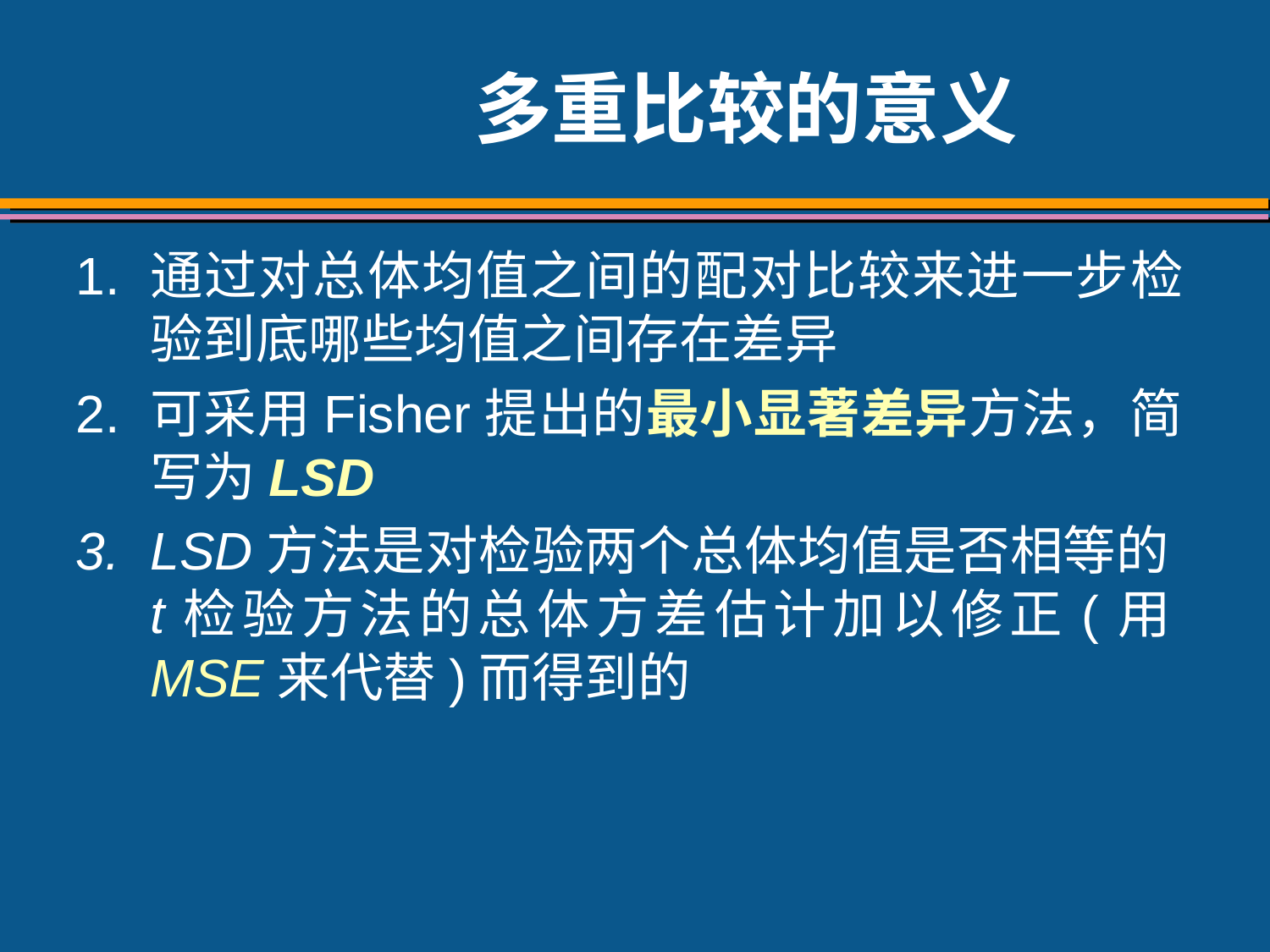

# 多重比较的意义
通过对总体均值之间的配对比较来进一步检验到底哪些均值之间存在差异
可采用Fisher提出的最小显著差异方法，简写为LSD
LSD方法是对检验两个总体均值是否相等的t检验方法的总体方差估计加以修正(用MSE来代替)而得到的